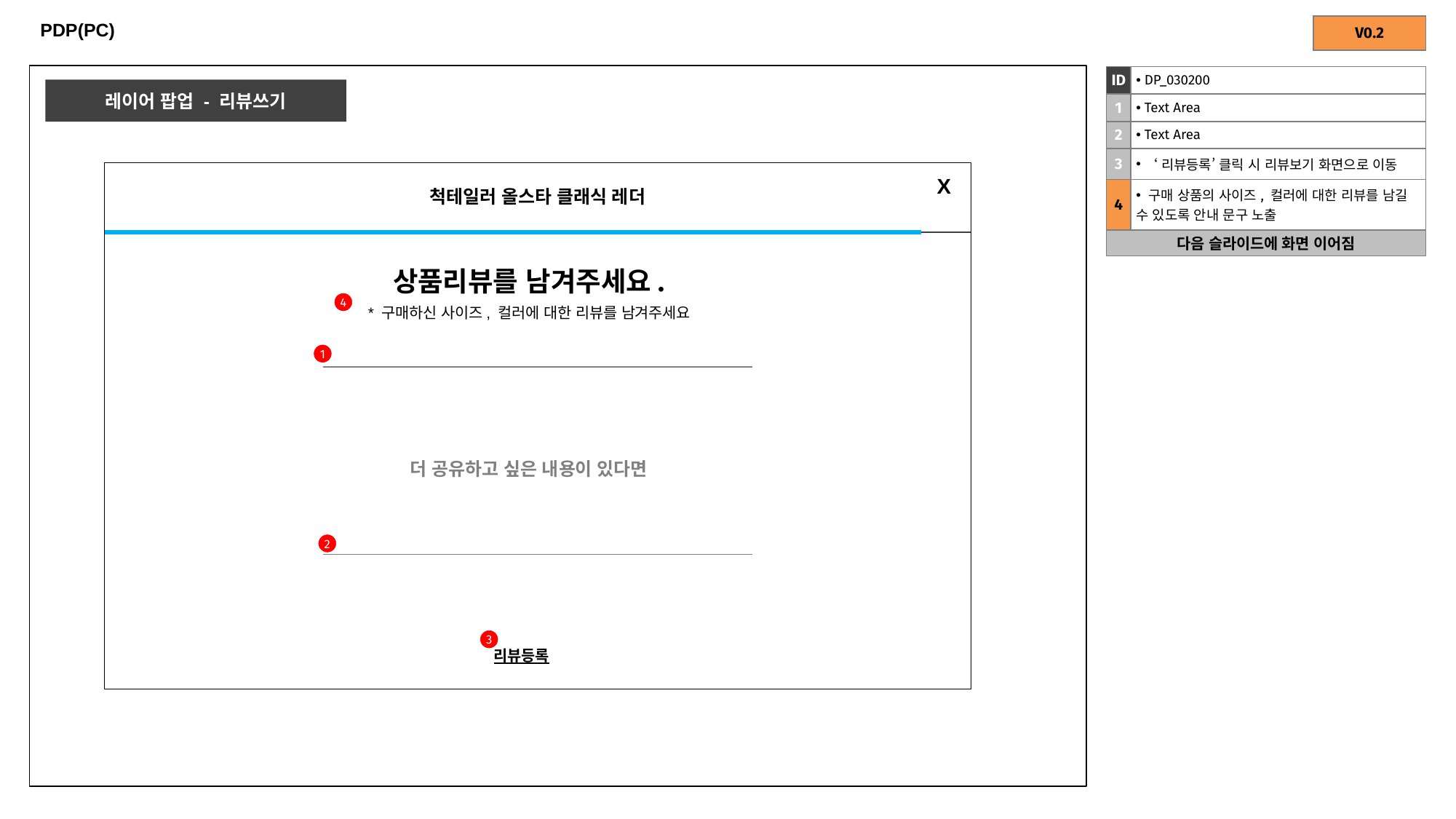

# PDP(PC)

| V0.2 |
| --- |

| ID | DP\_030200 |
| --- | --- |
| 1 | Text Area |
| 2 | Text Area |
| 3 | ‘리뷰등록’ 클릭 시 리뷰보기 화면으로 이동 |
| 4 | 구매 상품의 사이즈, 컬러에 대한 리뷰를 남길 수 있도록 안내 문구 노출 |
| 다음 슬라이드에 화면 이어짐 |  |
레이어 팝업 - 리뷰쓰기
척테일러 올스타 클래식 레더

X
상품리뷰를 남겨주세요.
4
* 구매하신 사이즈, 컬러에 대한 리뷰를 남겨주세요
1
더 공유하고 싶은 내용이 있다면
2
3
리뷰등록